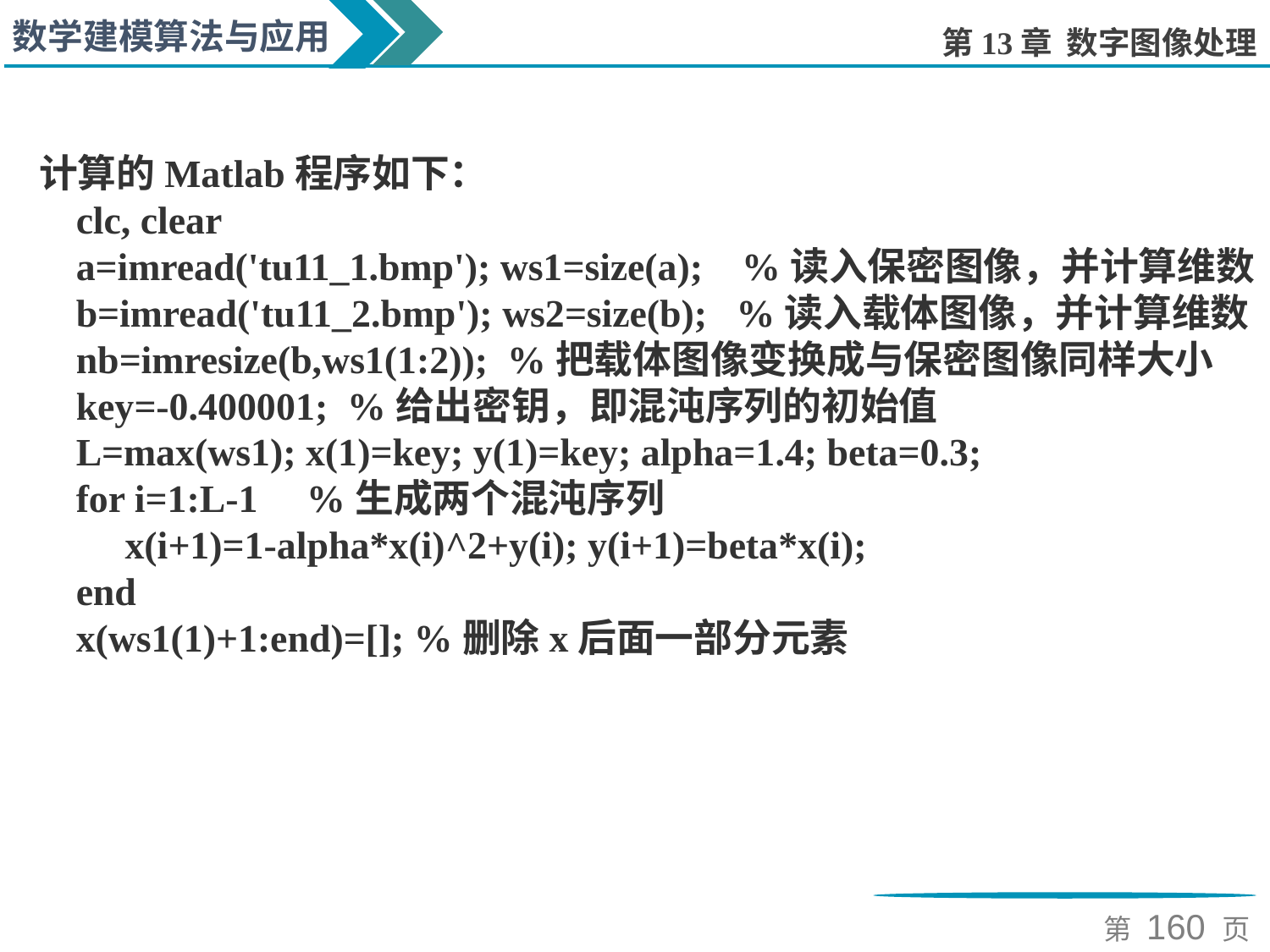

计算的Matlab程序如下：
clc, clear
a=imread('tu11_1.bmp'); ws1=size(a);    %读入保密图像，并计算维数
b=imread('tu11_2.bmp'); ws2=size(b);   %读入载体图像，并计算维数
nb=imresize(b,ws1(1:2));  %把载体图像变换成与保密图像同样大小
key=-0.400001;  %给出密钥，即混沌序列的初始值
L=max(ws1); x(1)=key; y(1)=key; alpha=1.4; beta=0.3;
for i=1:L-1     %生成两个混沌序列
     x(i+1)=1-alpha*x(i)^2+y(i); y(i+1)=beta*x(i);
end
x(ws1(1)+1:end)=[]; %删除x后面一部分元素